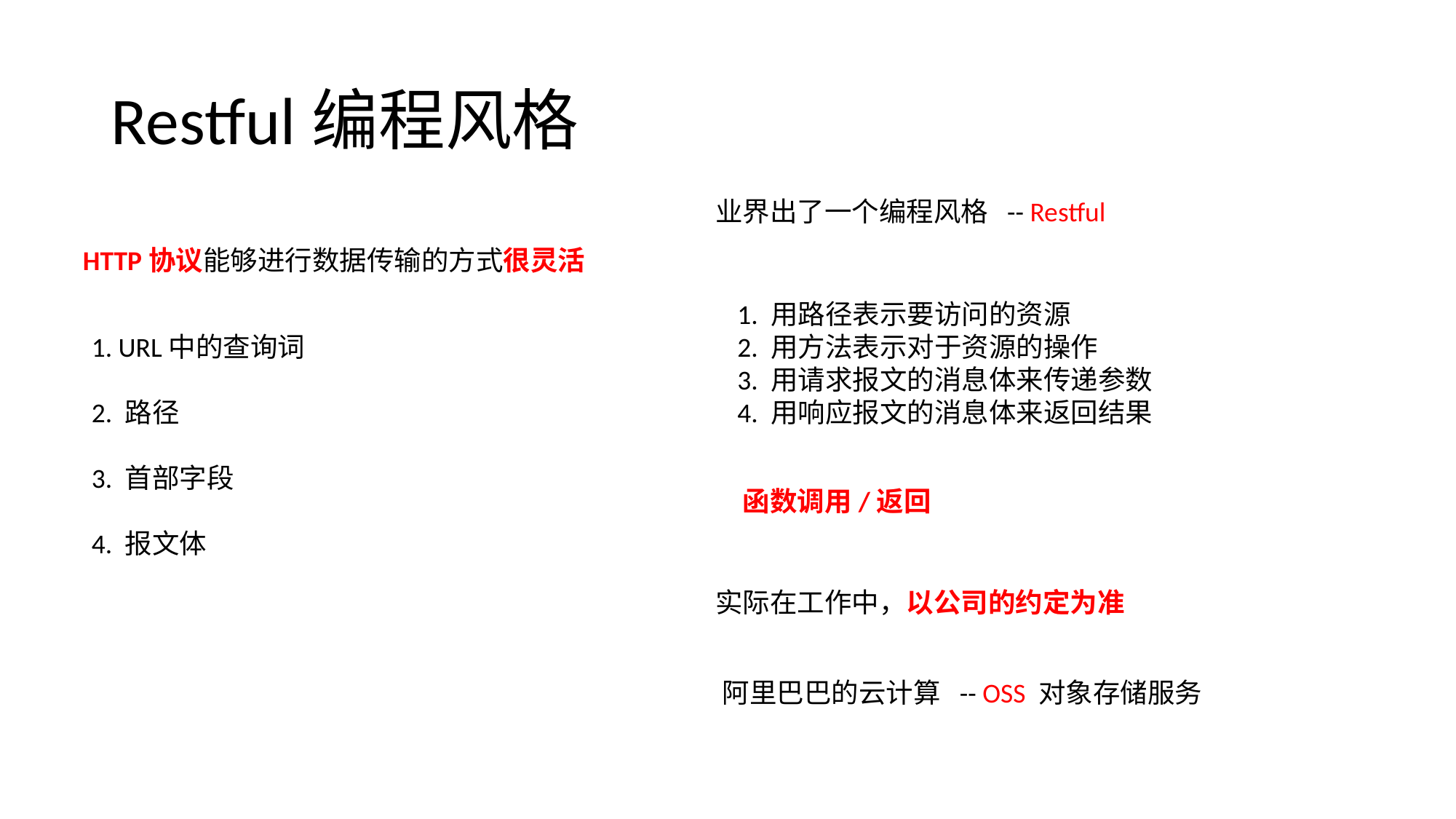

# Restful编程风格
业界出了一个编程风格  -- Restful
HTTP协议能够进行数据传输的方式很灵活
1. 用路径表示要访问的资源
2. 用方法表示对于资源的操作
3. 用请求报文的消息体来传递参数
4. 用响应报文的消息体来返回结果
1. URL中的查询词

2. 路径

3. 首部字段

4. 报文体
函数调用/返回
实际在工作中，以公司的约定为准
阿里巴巴的云计算  -- OSS 对象存储服务